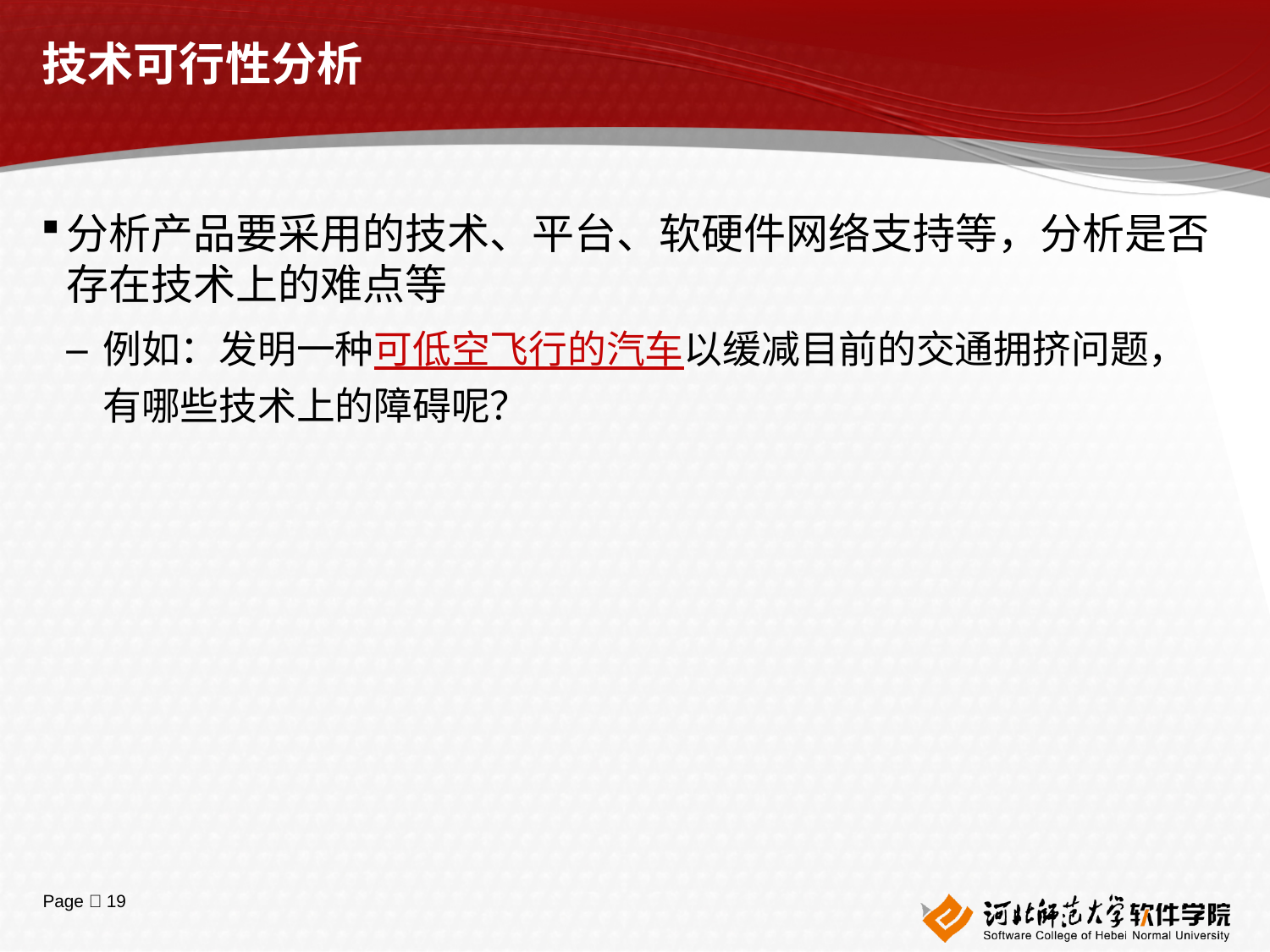

# 技术可行性分析
分析产品要采用的技术、平台、软硬件网络支持等，分析是否存在技术上的难点等
例如：发明一种可低空飞行的汽车以缓减目前的交通拥挤问题，有哪些技术上的障碍呢？